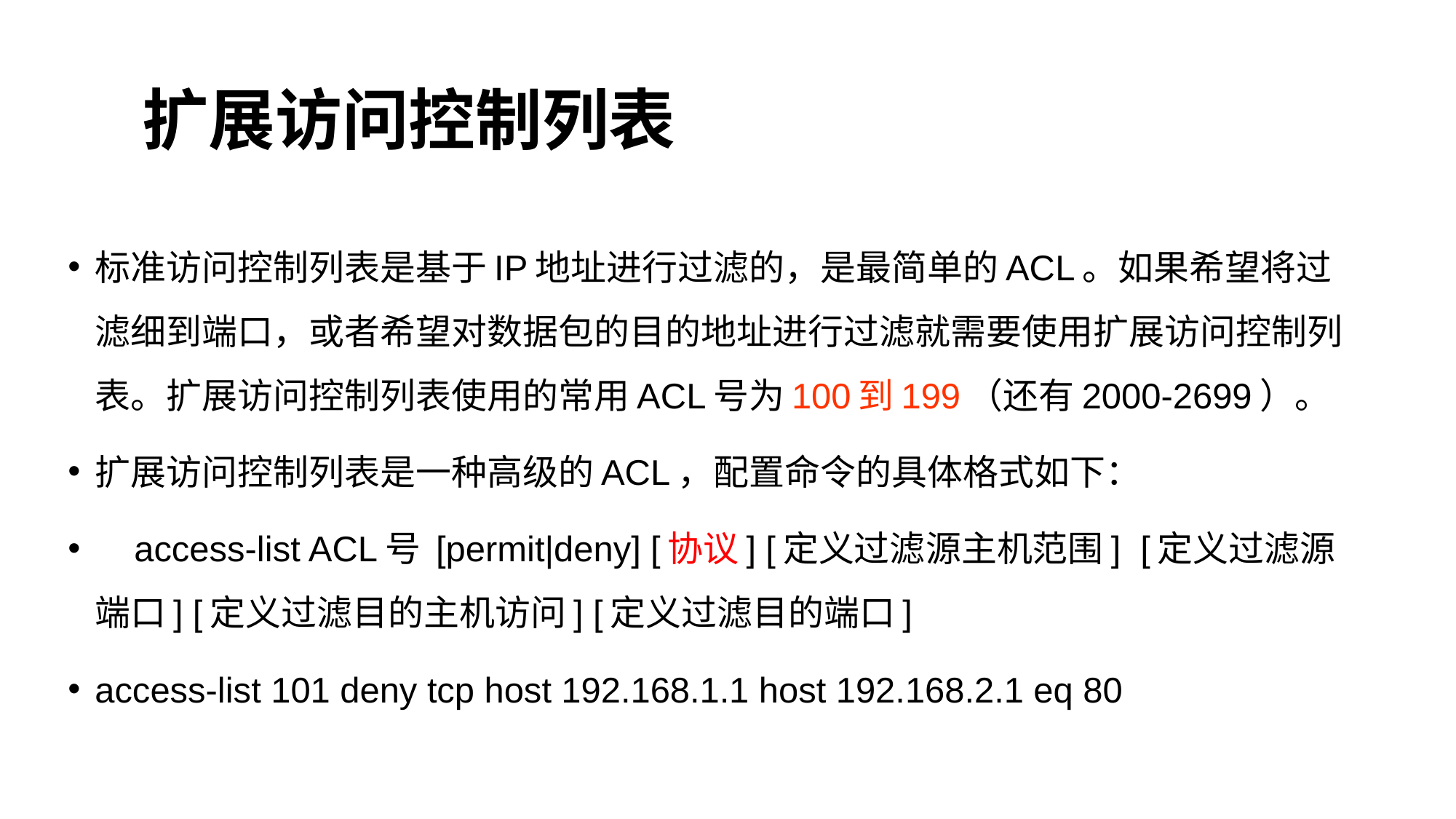

# 扩展访问控制列表
标准访问控制列表是基于IP地址进行过滤的，是最简单的ACL。如果希望将过滤细到端口，或者希望对数据包的目的地址进行过滤就需要使用扩展访问控制列表。扩展访问控制列表使用的常用ACL号为100到199（还有2000-2699）。
扩展访问控制列表是一种高级的ACL，配置命令的具体格式如下：
    access-list ACL号 [permit|deny] [协议] [定义过滤源主机范围]  [定义过滤源端口] [定义过滤目的主机访问] [定义过滤目的端口]
access-list 101 deny tcp host 192.168.1.1 host 192.168.2.1 eq 80